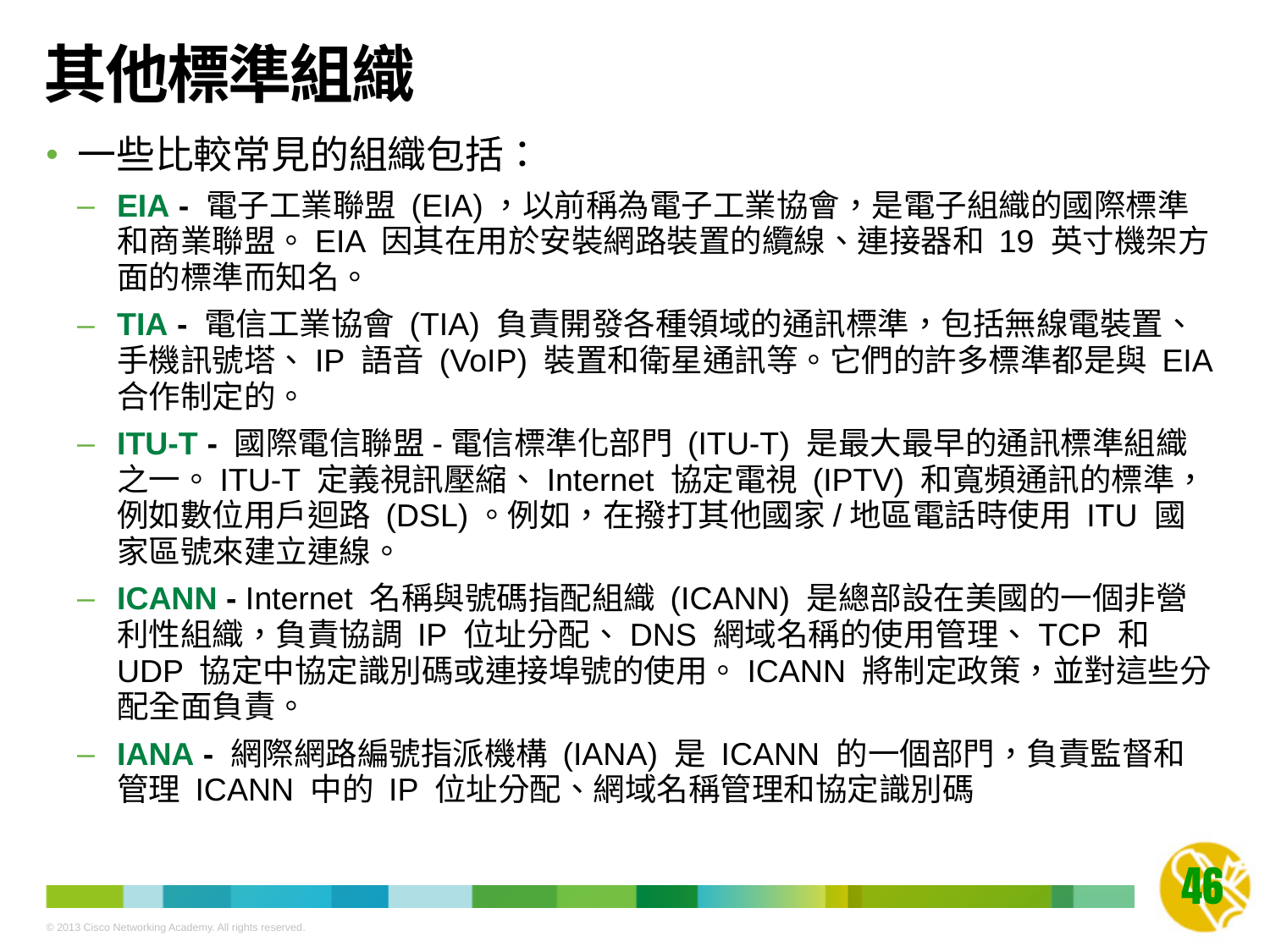

# 其他標準組織
一些比較常見的組織包括：
EIA - 電子工業聯盟 (EIA)，以前稱為電子工業協會，是電子組織的國際標準和商業聯盟。EIA 因其在用於安裝網路裝置的纜線、連接器和 19 英寸機架方面的標準而知名。
TIA - 電信工業協會 (TIA) 負責開發各種領域的通訊標準，包括無線電裝置、手機訊號塔、IP 語音 (VoIP) 裝置和衛星通訊等。它們的許多標準都是與 EIA 合作制定的。
ITU-T - 國際電信聯盟-電信標準化部門 (ITU-T) 是最大最早的通訊標準組織之一。ITU-T 定義視訊壓縮、Internet 協定電視 (IPTV) 和寬頻通訊的標準，例如數位用戶迴路 (DSL)。例如，在撥打其他國家/地區電話時使用 ITU 國家區號來建立連線。
ICANN - Internet 名稱與號碼指配組織 (ICANN) 是總部設在美國的一個非營利性組織，負責協調 IP 位址分配、DNS 網域名稱的使用管理、TCP 和 UDP 協定中協定識別碼或連接埠號的使用。ICANN 將制定政策，並對這些分配全面負責。
IANA - 網際網路編號指派機構 (IANA) 是 ICANN 的一個部門，負責監督和管理 ICANN 中的 IP 位址分配、網域名稱管理和協定識別碼